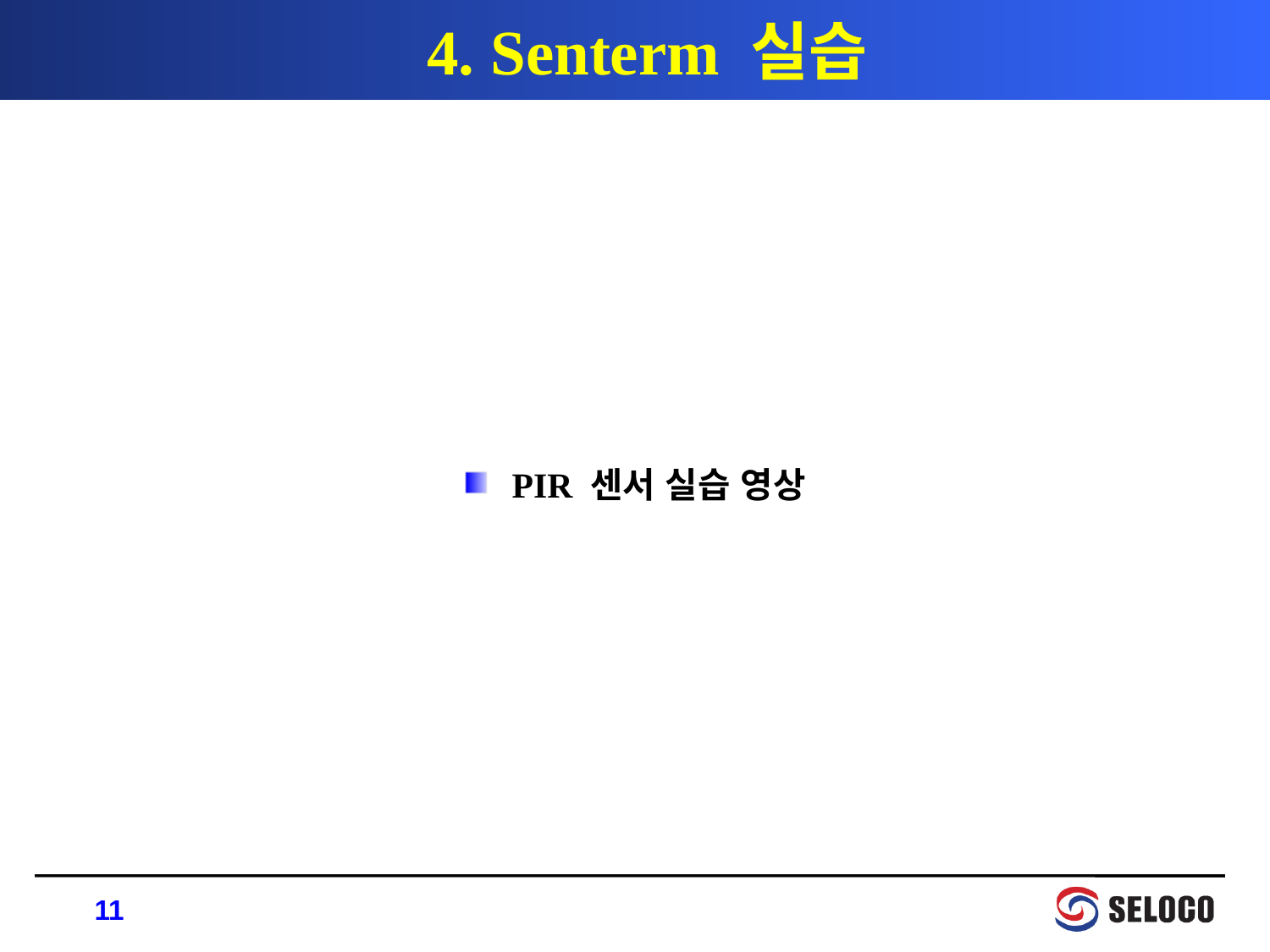

# 4. Senterm 실습
PIR 센서 실습 영상
11